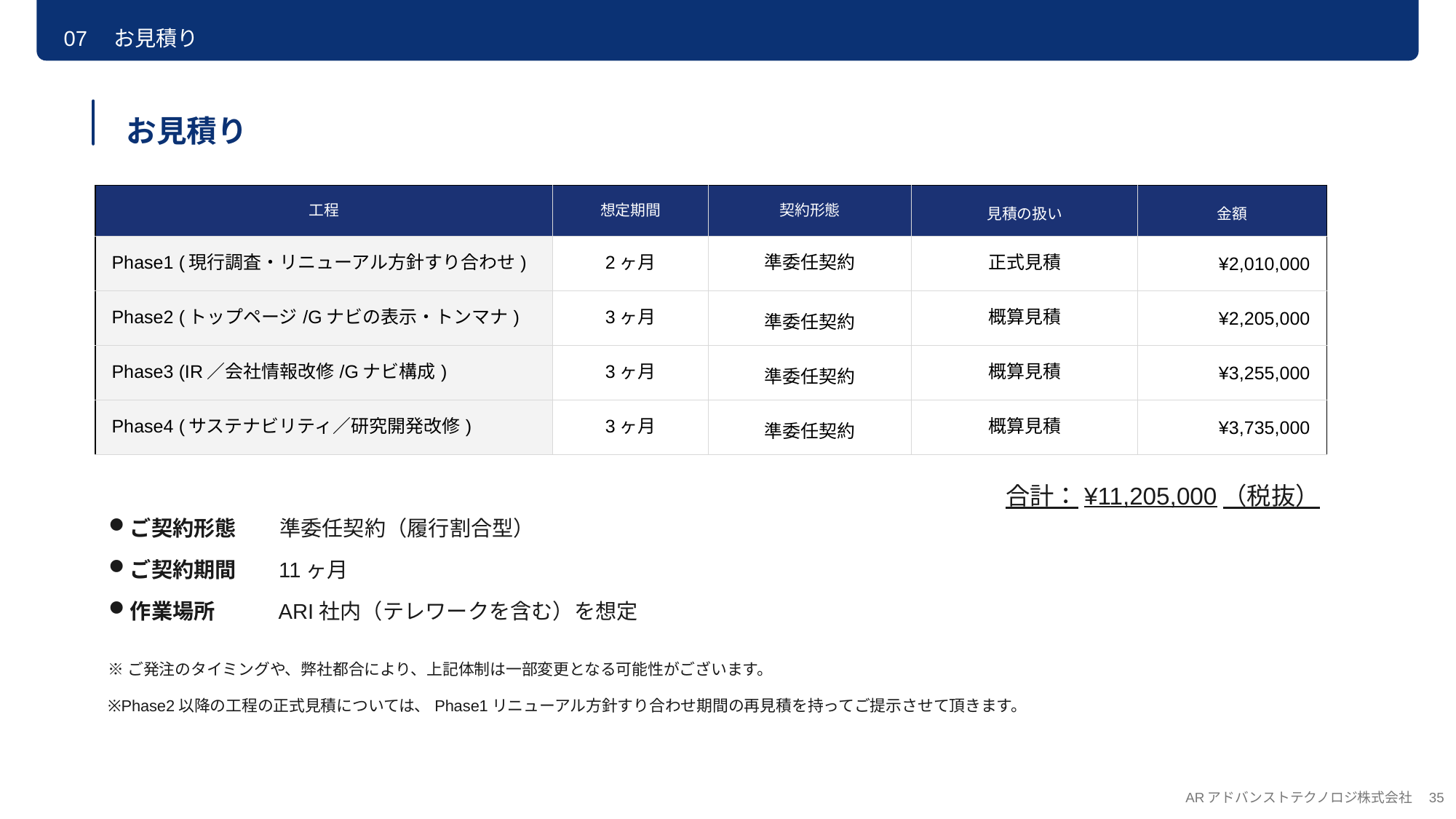

07　お見積り
お見積り
| 工程 | 想定期間 | 契約形態 | 見積の扱い | 金額 |
| --- | --- | --- | --- | --- |
| Phase1 (現行調査・リニューアル方針すり合わせ) | 2ヶ月 | 準委任契約 | 正式見積 | ¥2,010,000 |
| Phase2 (トップページ/Gナビの表示・トンマナ) | 3ヶ月 | 準委任契約 | 概算見積 | ¥2,205,000 |
| Phase3 (IR／会社情報改修/Gナビ構成) | 3ヶ月 | 準委任契約 | 概算見積 | ¥3,255,000 |
| Phase4 (サステナビリティ／研究開発改修) | 3ヶ月 | 準委任契約 | 概算見積 | ¥3,735,000 |
合計：¥11,205,000（税抜）
ご契約形態
準委任契約（履行割合型）
ご契約期間
11ヶ月
作業場所
ARI社内（テレワークを含む）を想定
※ご発注のタイミングや、弊社都合により、上記体制は一部変更となる可能性がございます。
※Phase2以降の工程の正式見積については、Phase1リニューアル方針すり合わせ期間の再見積を持ってご提示させて頂きます。

ARアドバンストテクノロジ株式会社　35